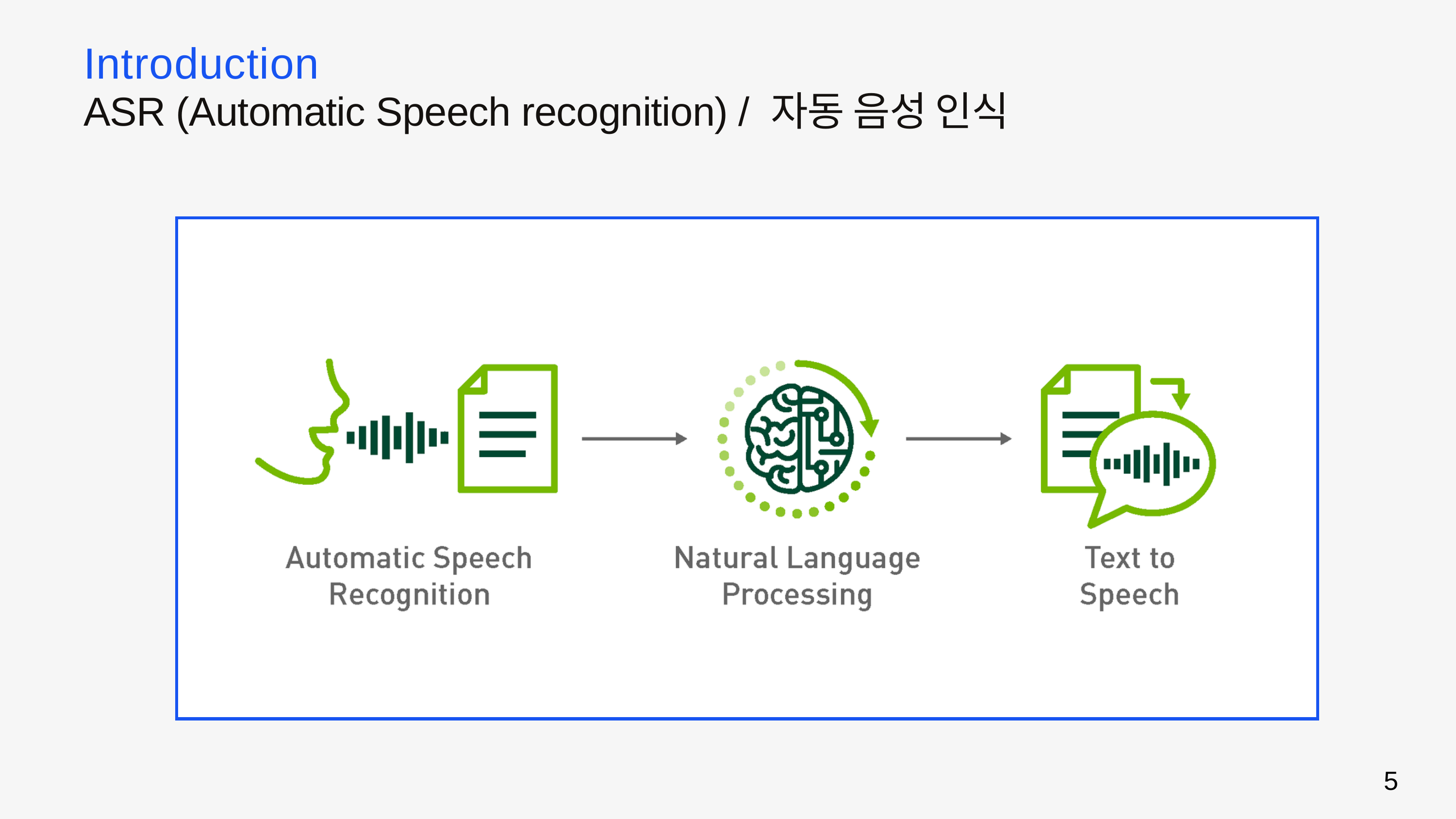

Introduction
ASR (Automatic Speech recognition) / 자동 음성 인식

5